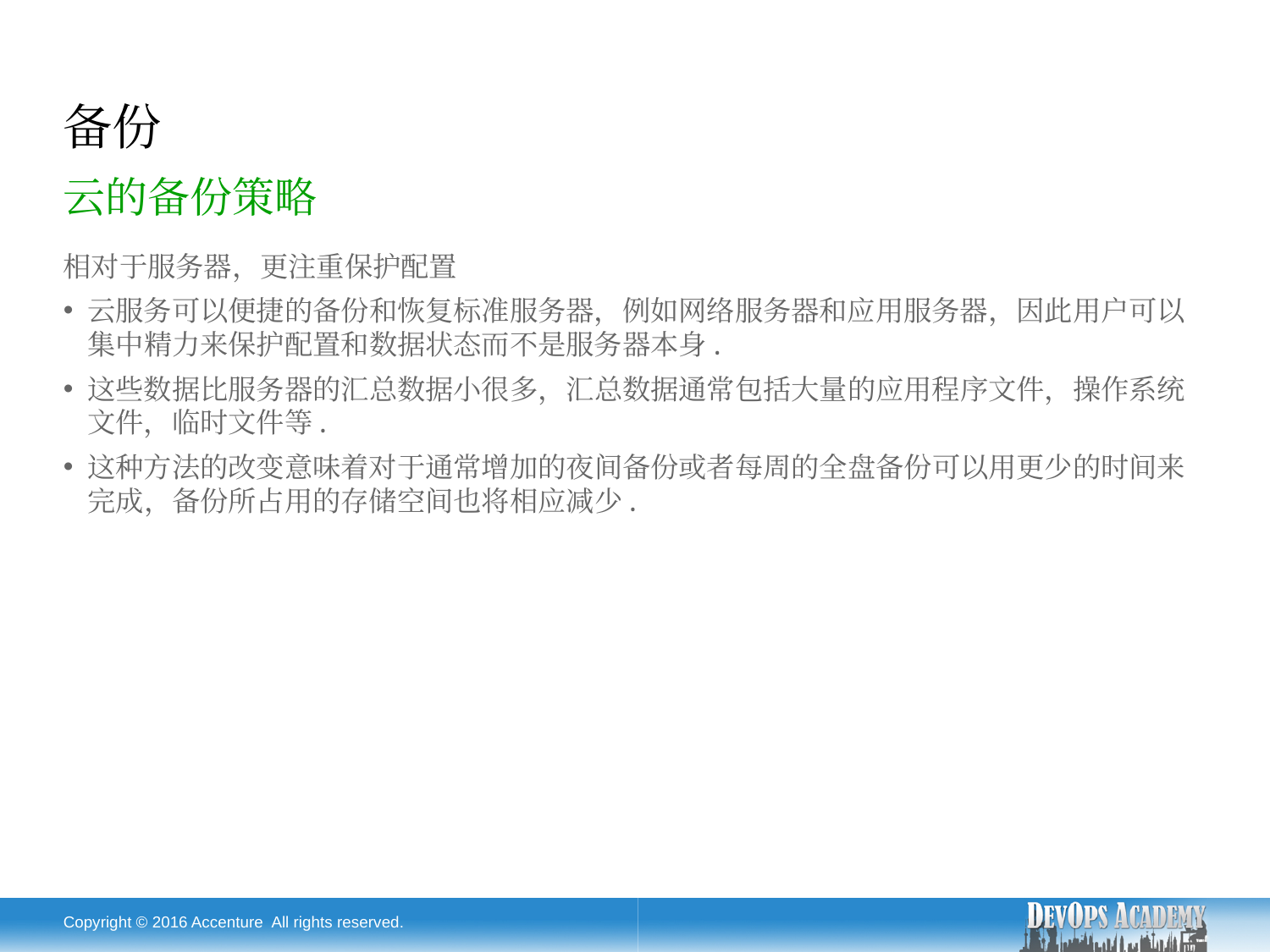

# 备份
云的备份策略
相对于服务器，更注重保护配置
云服务可以便捷的备份和恢复标准服务器，例如网络服务器和应用服务器，因此用户可以集中精力来保护配置和数据状态而不是服务器本身.
这些数据比服务器的汇总数据小很多，汇总数据通常包括大量的应用程序文件，操作系统文件，临时文件等.
这种方法的改变意味着对于通常增加的夜间备份或者每周的全盘备份可以用更少的时间来完成，备份所占用的存储空间也将相应减少.
Copyright © 2016 Accenture  All rights reserved.